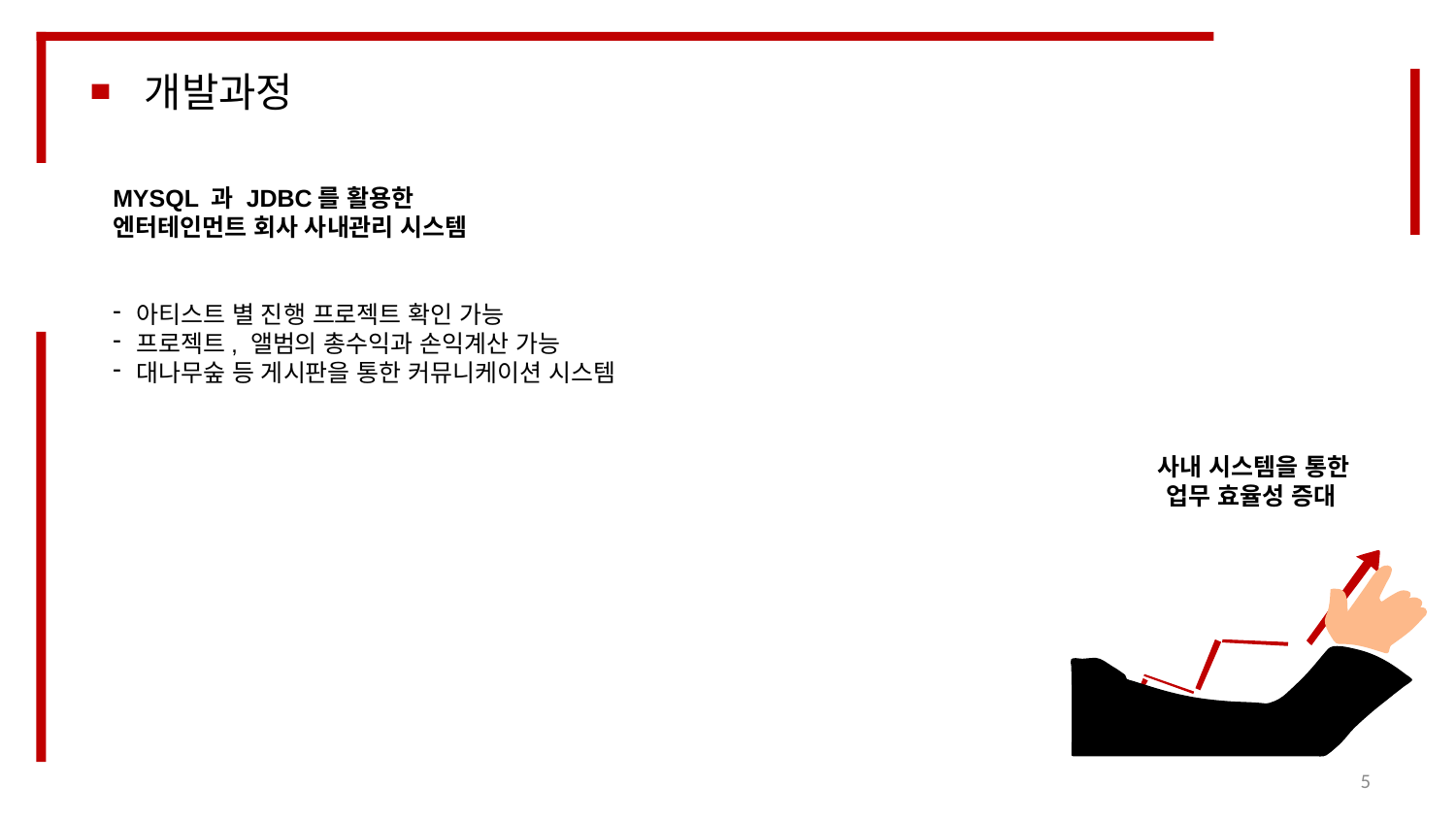

개발과정

MYSQL 과 JDBC를 활용한
엔터테인먼트 회사 사내관리 시스템

아티스트 별 진행 프로젝트 확인 가능
프로젝트, 앨범의 총수익과 손익계산 가능
대나무숲 등 게시판을 통한 커뮤니케이션 시스템
 사내 시스템을 통한
   업무 효율성 증대

5